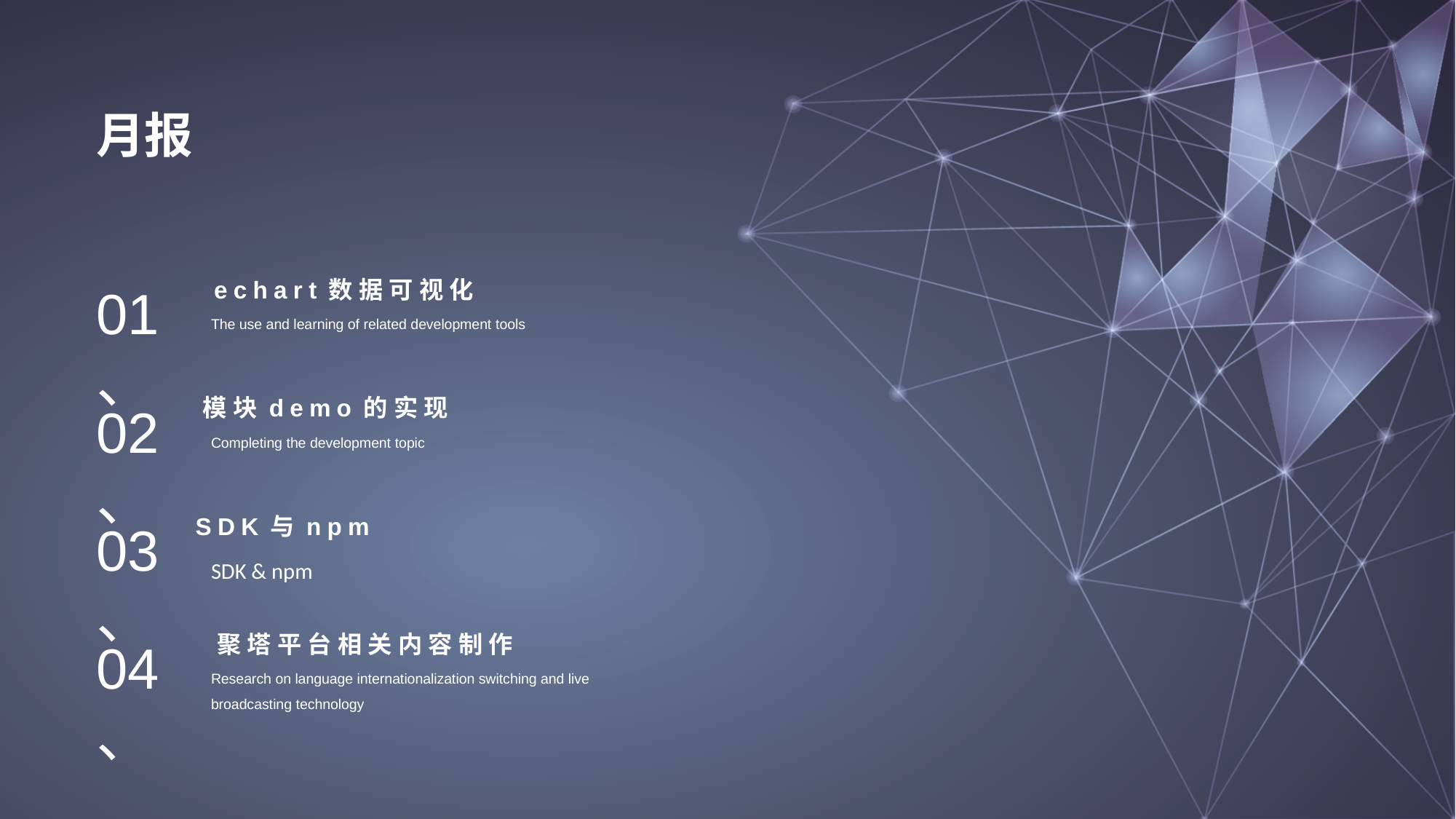

月报
echart数据可视化
01、
The use and learning of related development tools
模块demo的实现
02、
Completing the development topic
SDK与npm
03、
SDK & npm
聚塔平台相关内容制作
04、
Research on language internationalization switching and live broadcasting technology